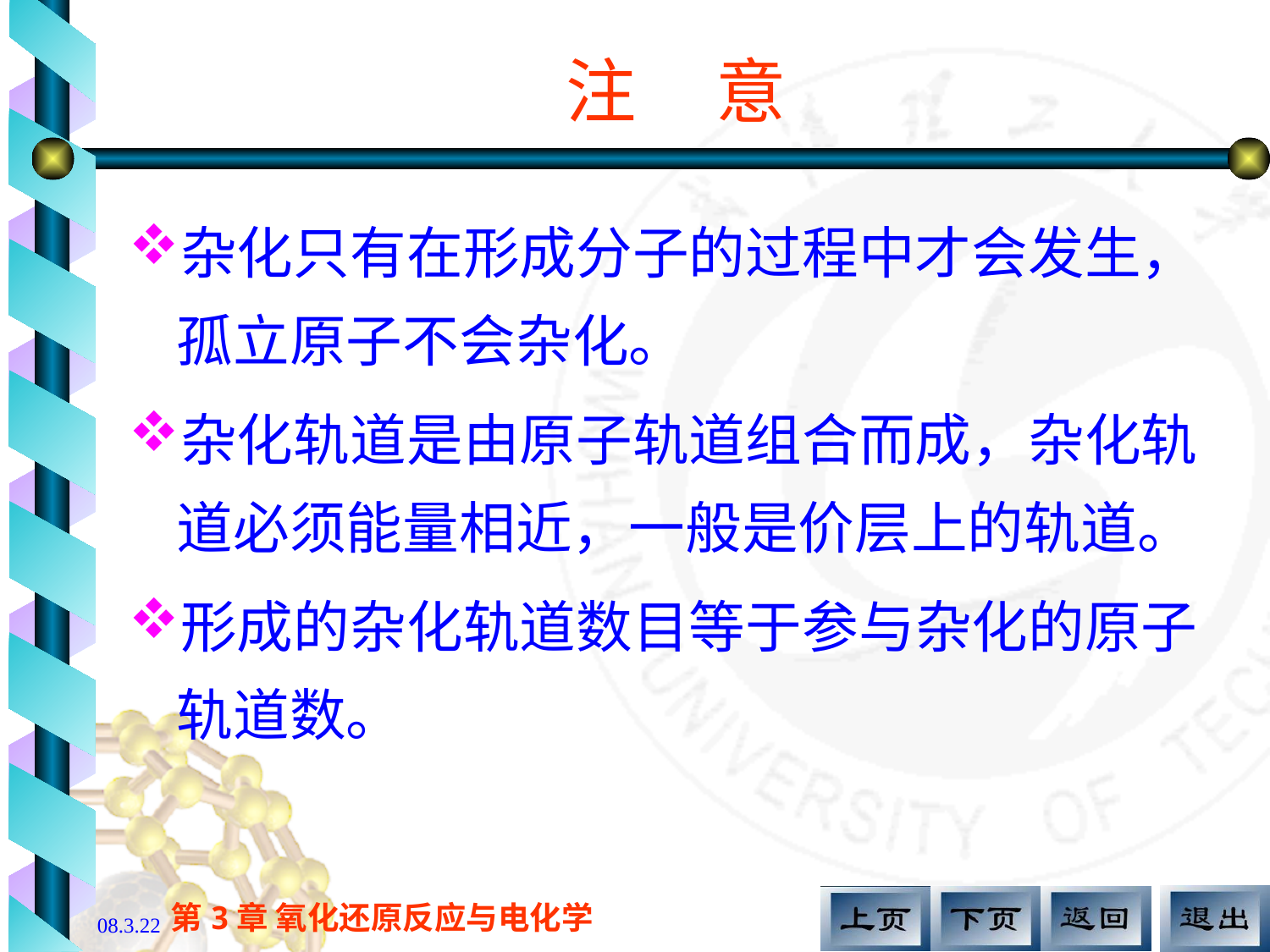

# 注     意
杂化只有在形成分子的过程中才会发生，孤立原子不会杂化。
杂化轨道是由原子轨道组合而成，杂化轨道必须能量相近，一般是价层上的轨道。
形成的杂化轨道数目等于参与杂化的原子轨道数。